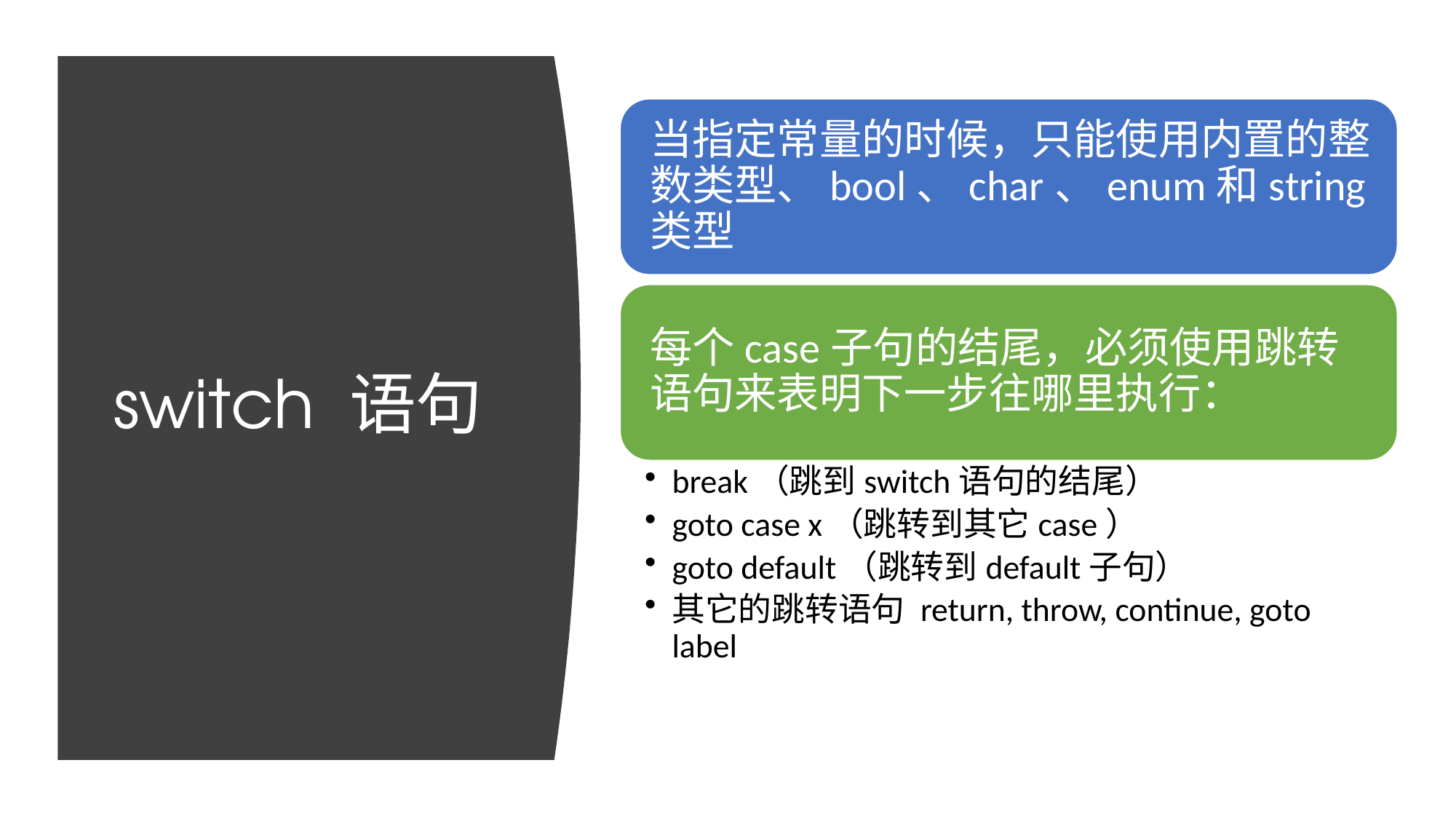

当指定常量的时候，只能使用内置的整数类型、bool、char、enum和string类型
每个case子句的结尾，必须使用跳转语句来表明下一步往哪里执行：
break（跳到switch语句的结尾）
goto case x（跳转到其它case）
goto default（跳转到default子句）
其它的跳转语句 return, throw, continue, goto label

# switch 语句